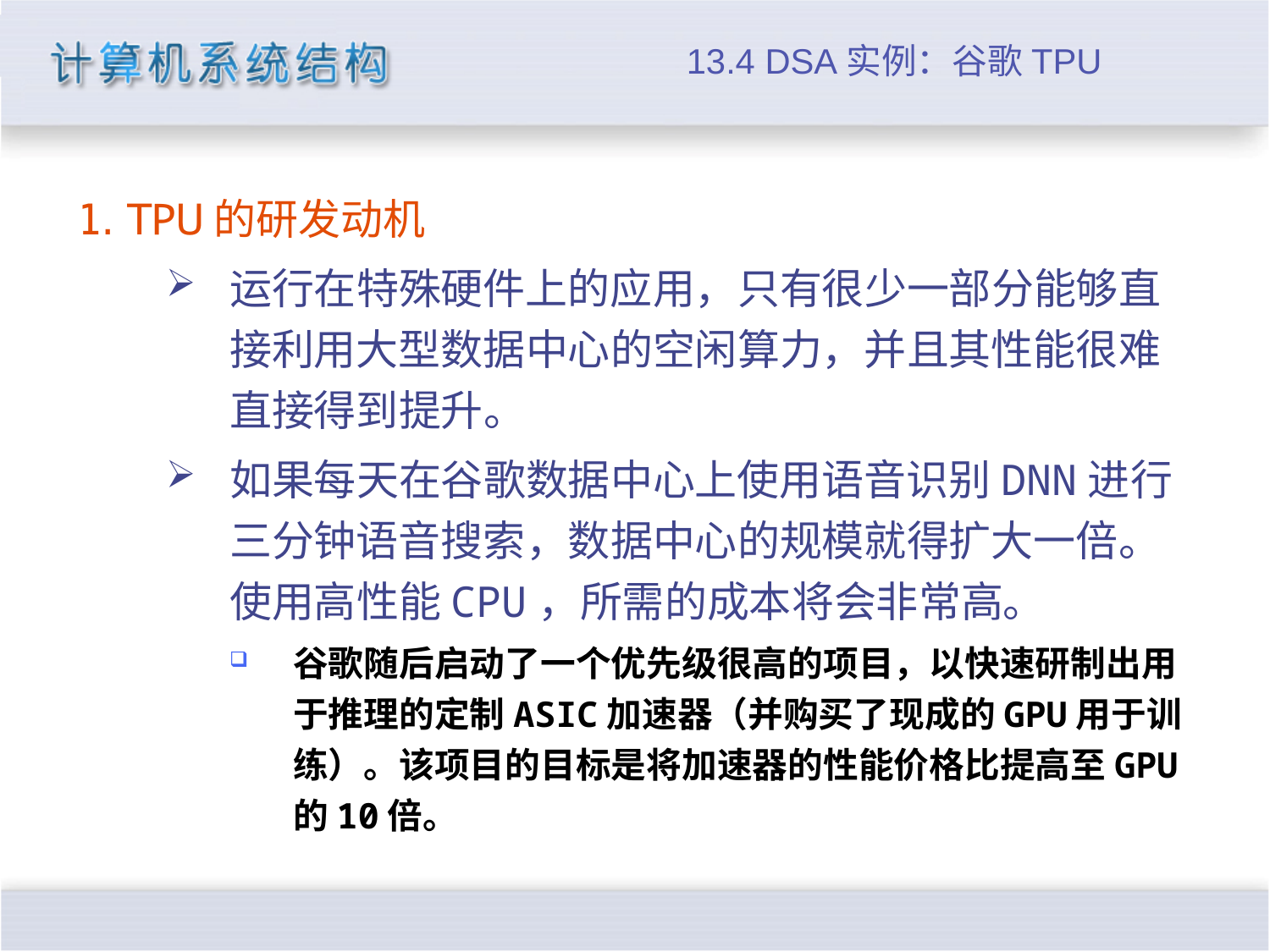

# 13.4 DSA实例：谷歌TPU
1. TPU的研发动机
运行在特殊硬件上的应用，只有很少一部分能够直接利用大型数据中心的空闲算力，并且其性能很难直接得到提升。
如果每天在谷歌数据中心上使用语音识别DNN进行三分钟语音搜索，数据中心的规模就得扩大一倍。使用高性能CPU，所需的成本将会非常高。
谷歌随后启动了一个优先级很高的项目，以快速研制出用于推理的定制ASIC加速器（并购买了现成的GPU用于训练）。该项目的目标是将加速器的性能价格比提高至GPU的10倍。